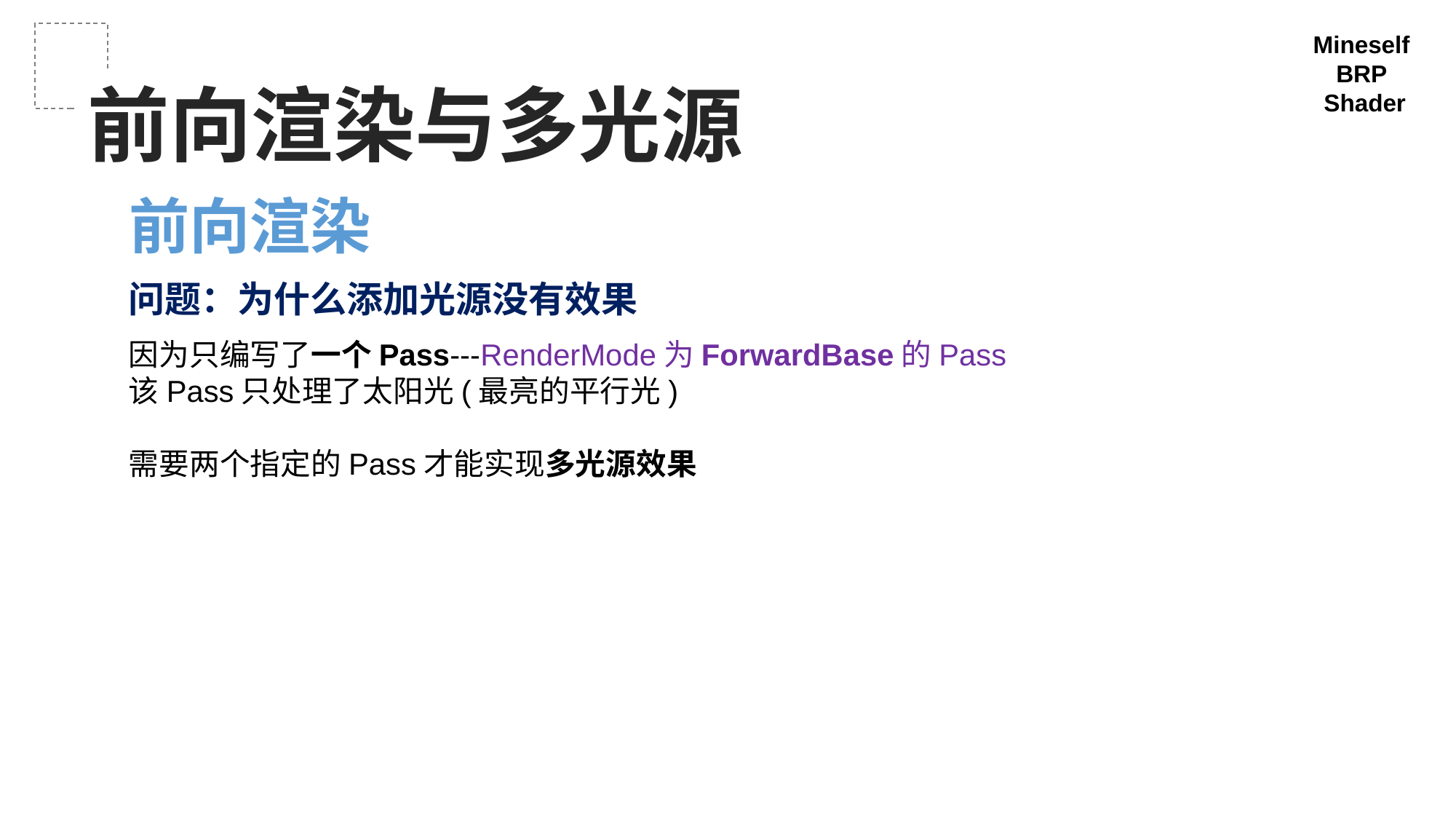

Mineself
BRP
Shader

前向渲染与多光源
前向渲染
问题：为什么添加光源没有效果
因为只编写了一个Pass---RenderMode为ForwardBase的Pass
该Pass只处理了太阳光(最亮的平行光)

需要两个指定的Pass才能实现多光源效果